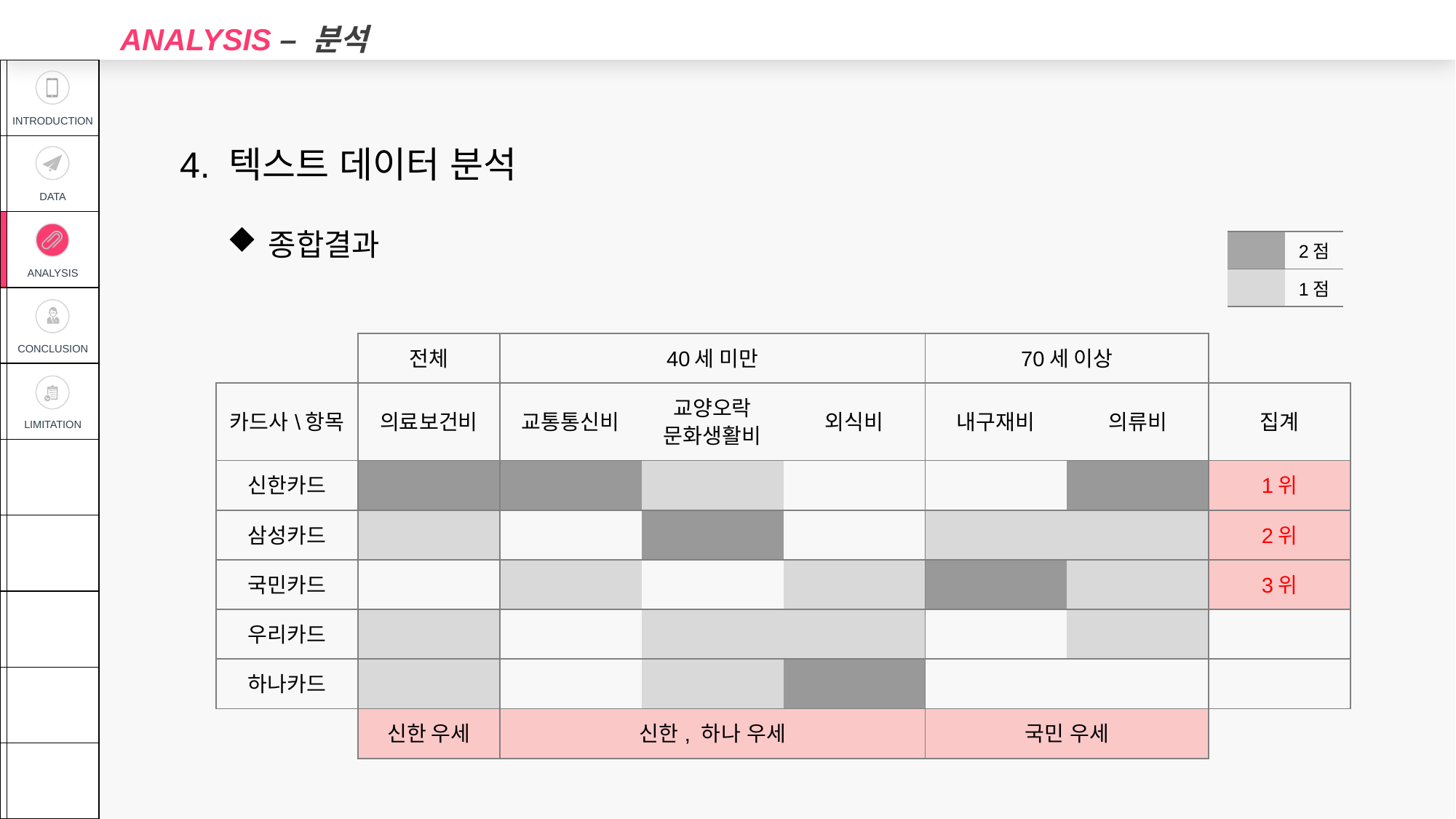

ANALYSIS – 분석
|  | INTRODUCTION |
| --- | --- |
|  | DATA |
|  | ANALYSIS |
|  | CONCLUSION |
|  | LIMITATION |
|  |  |
|  |  |
|  |  |
|  |  |
|  |  |

4. 텍스트 데이터 분석

종합결과

|  | 2점 |
| --- | --- |
|  | 1점 |

|  | 전체 | 40세 미만 |  |  | 70세 이상 |  |  |
| --- | --- | --- | --- | --- | --- | --- | --- |
| 카드사\항목 | 의료보건비 | 교통통신비 | 교양오락 문화생활비 | 외식비 | 내구재비 | 의류비 | 집계 |
| 신한카드 |  |  |  |  |  |  | 1위 |
| 삼성카드 |  |  |  |  |  |  | 2위 |
| 국민카드 |  |  |  |  |  |  | 3위 |
| 우리카드 |  |  |  |  |  |  |  |
| 하나카드 |  |  |  |  |  |  |  |
|  | 신한 우세 | 신한, 하나 우세 |  |  | 국민 우세 |  |  |